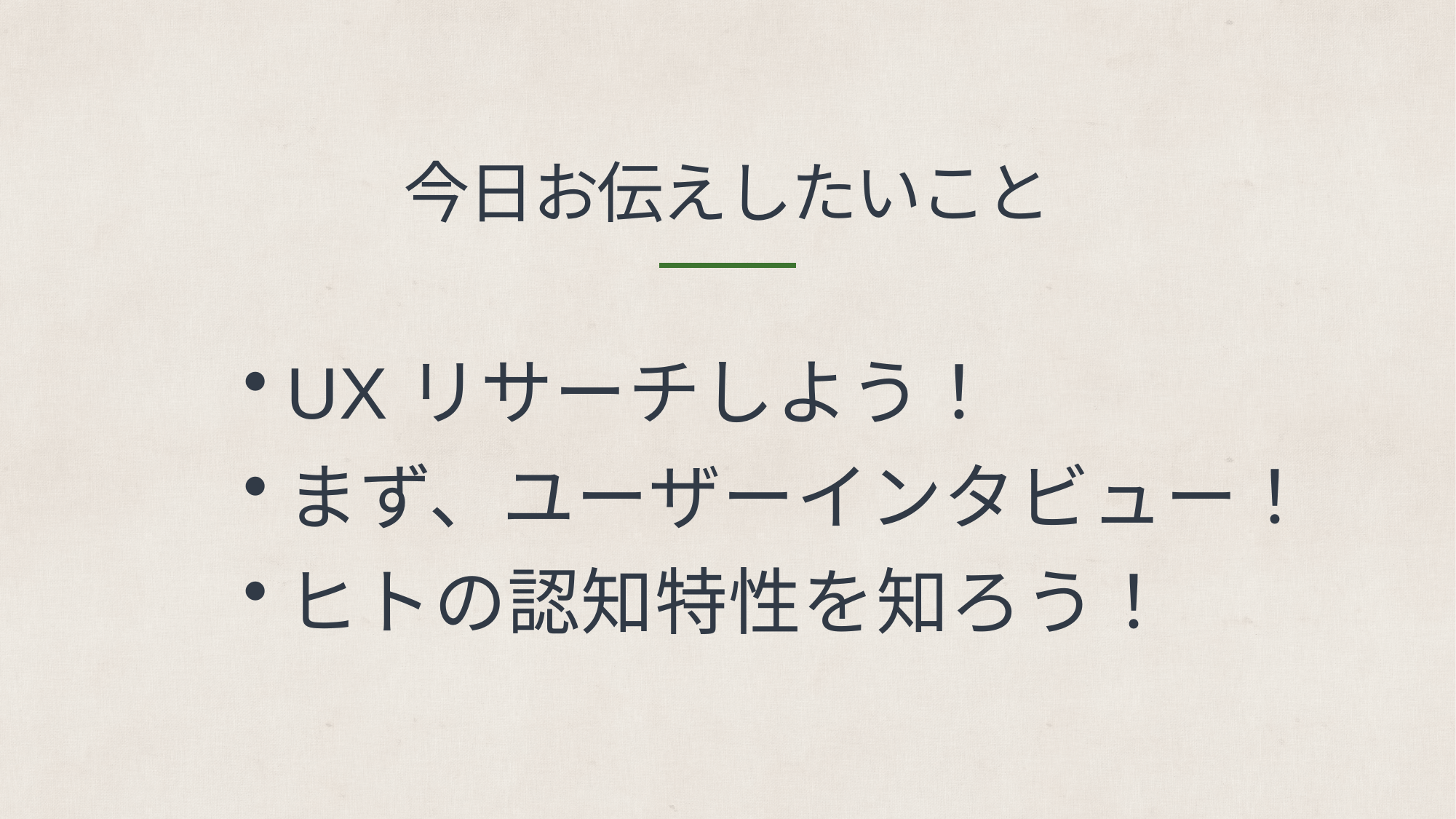

今日お伝えしたいこと

UXリサーチしよう！
まず、ユーザーインタビュー！
ヒトの認知特性を知ろう！